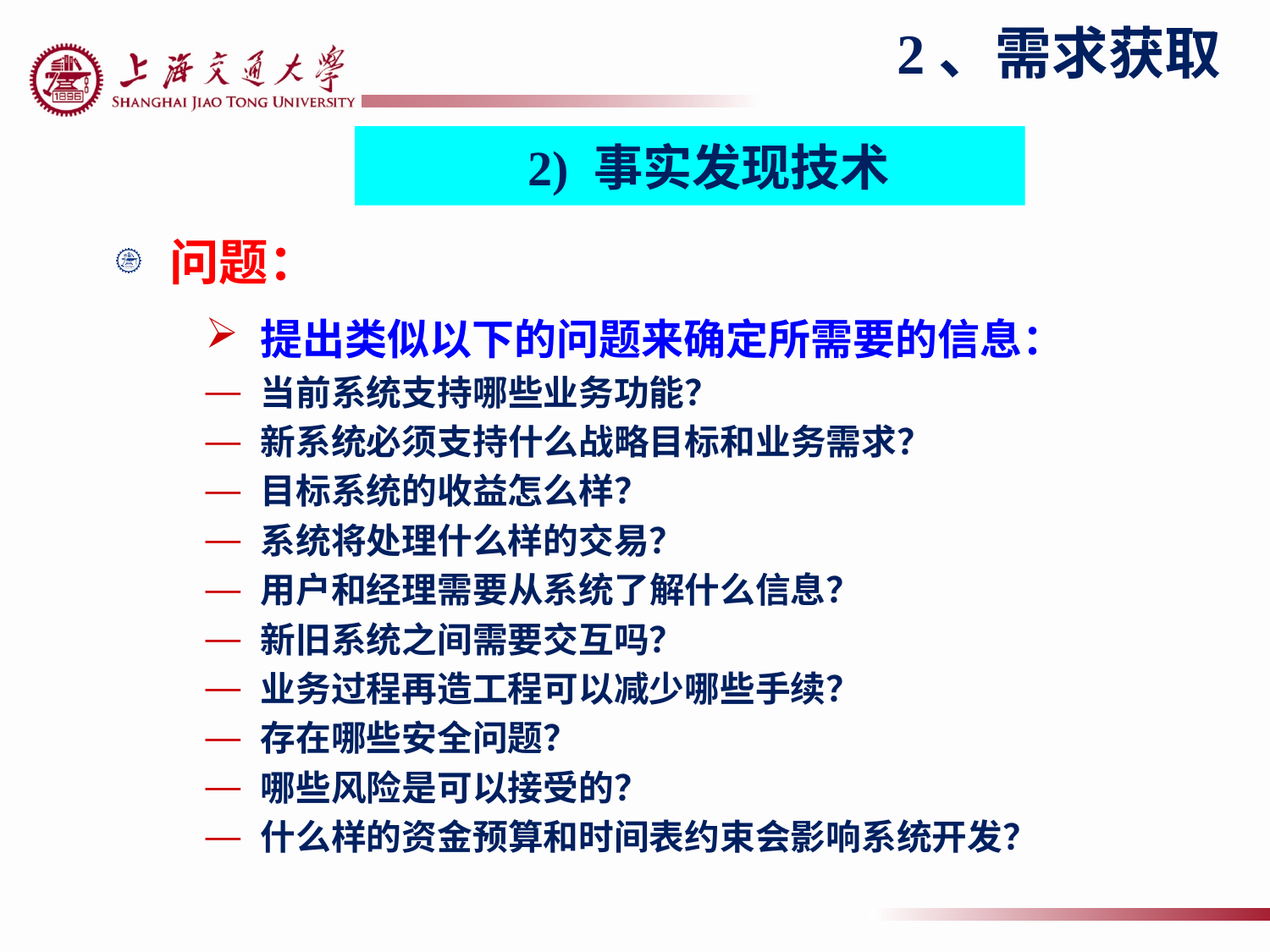

2、需求获取
2) 事实发现技术
问题：
提出类似以下的问题来确定所需要的信息：
当前系统支持哪些业务功能？
新系统必须支持什么战略目标和业务需求？
目标系统的收益怎么样？
系统将处理什么样的交易？
用户和经理需要从系统了解什么信息？
新旧系统之间需要交互吗？
业务过程再造工程可以减少哪些手续？
存在哪些安全问题？
哪些风险是可以接受的？
什么样的资金预算和时间表约束会影响系统开发？